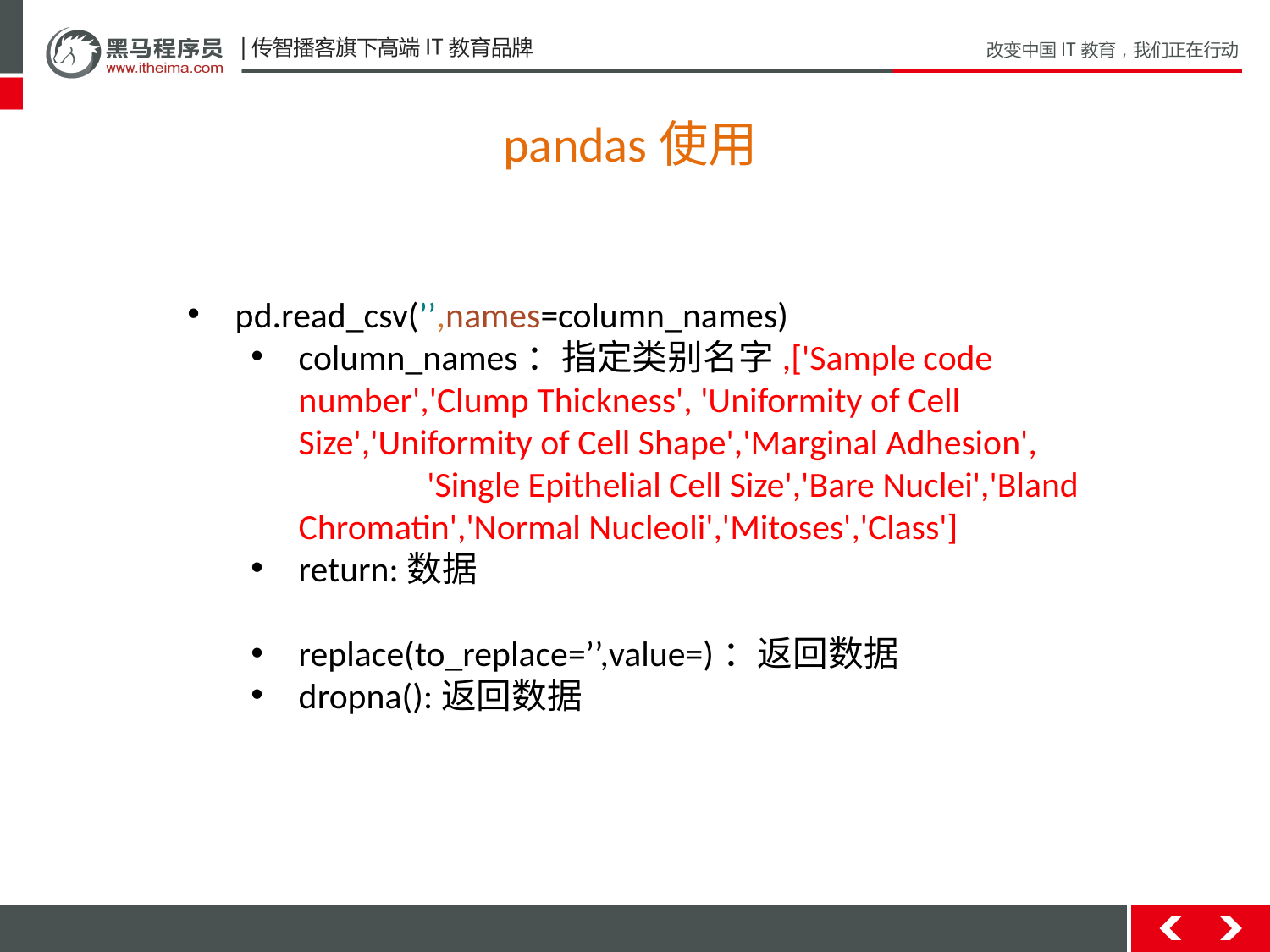

pandas使用
pd.read_csv(’’,names=column_names)
column_names：指定类别名字,['Sample code number','Clump Thickness', 'Uniformity of Cell Size','Uniformity of Cell Shape','Marginal Adhesion',
                'Single Epithelial Cell Size','Bare Nuclei','Bland Chromatin','Normal Nucleoli','Mitoses','Class']
return:数据

replace(to_replace=’’,value=)：返回数据
dropna():返回数据